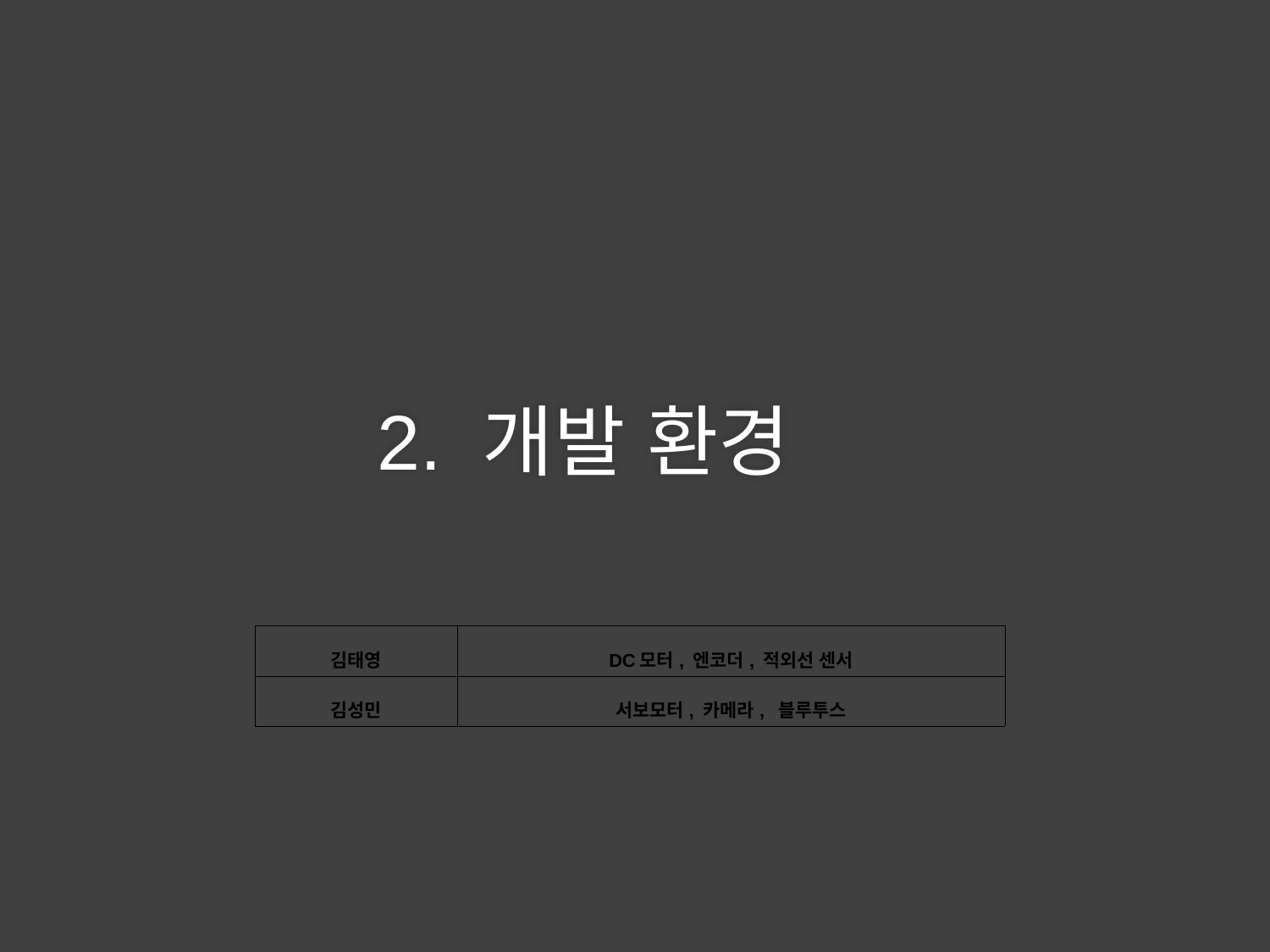

2. 개발 환경
| 김태영 | DC모터, 엔코더, 적외선 센서 |
| --- | --- |
| 김성민 | 서보모터, 카메라, 블루투스 |